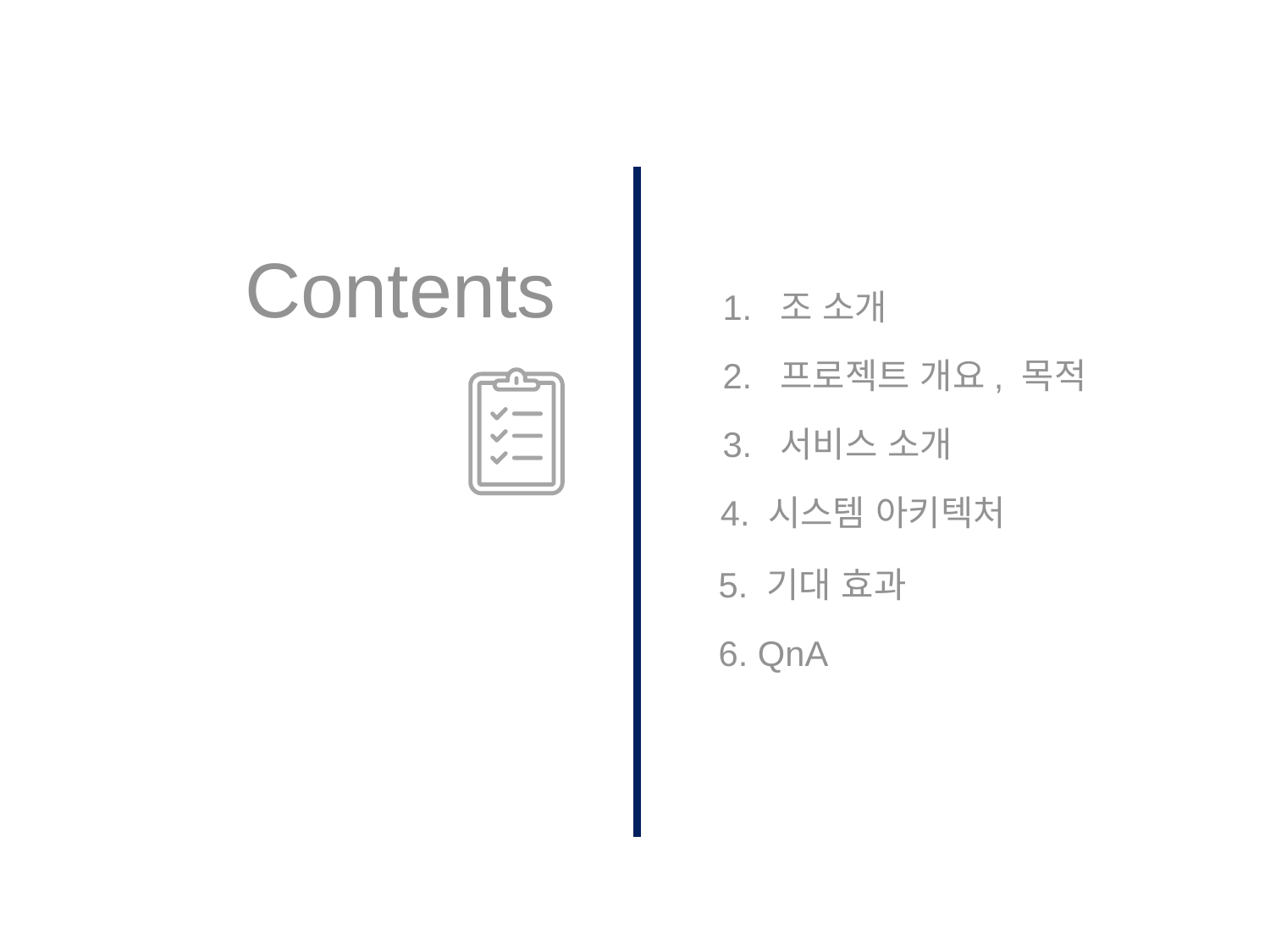

Contents
1.  조 소개
2.  프로젝트 개요, 목적

3.  서비스 소개
4. 시스템 아키텍처
5. 기대 효과
6. QnA